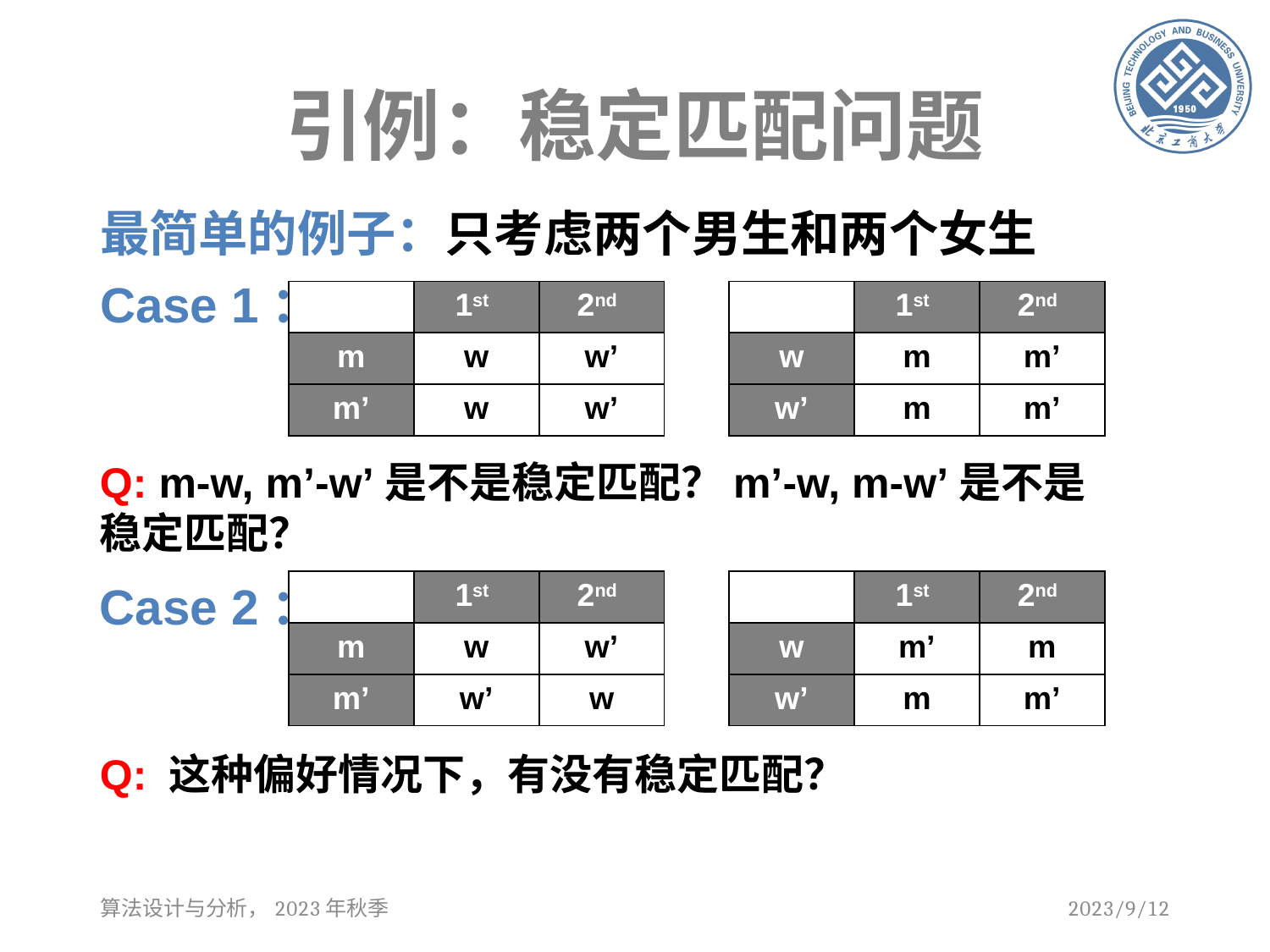

# 引例：稳定匹配问题
最简单的例子：只考虑两个男生和两个女生
Case 1：

|  | 1st | 2nd |
| --- | --- | --- |
| m | w | w’ |
| m’ | w | w’ |
|  | 1st | 2nd |
| --- | --- | --- |
| w | m | m’ |
| w’ | m | m’ |
Q: m-w, m’-w’是不是稳定匹配？m’-w, m-w’是不是稳定匹配？
Case 2：
|  | 1st | 2nd |
| --- | --- | --- |
| m | w | w’ |
| m’ | w’ | w |
|  | 1st | 2nd |
| --- | --- | --- |
| w | m’ | m |
| w’ | m | m’ |
Q: 这种偏好情况下，有没有稳定匹配？
算法设计与分析，2023年秋季
2023/9/12